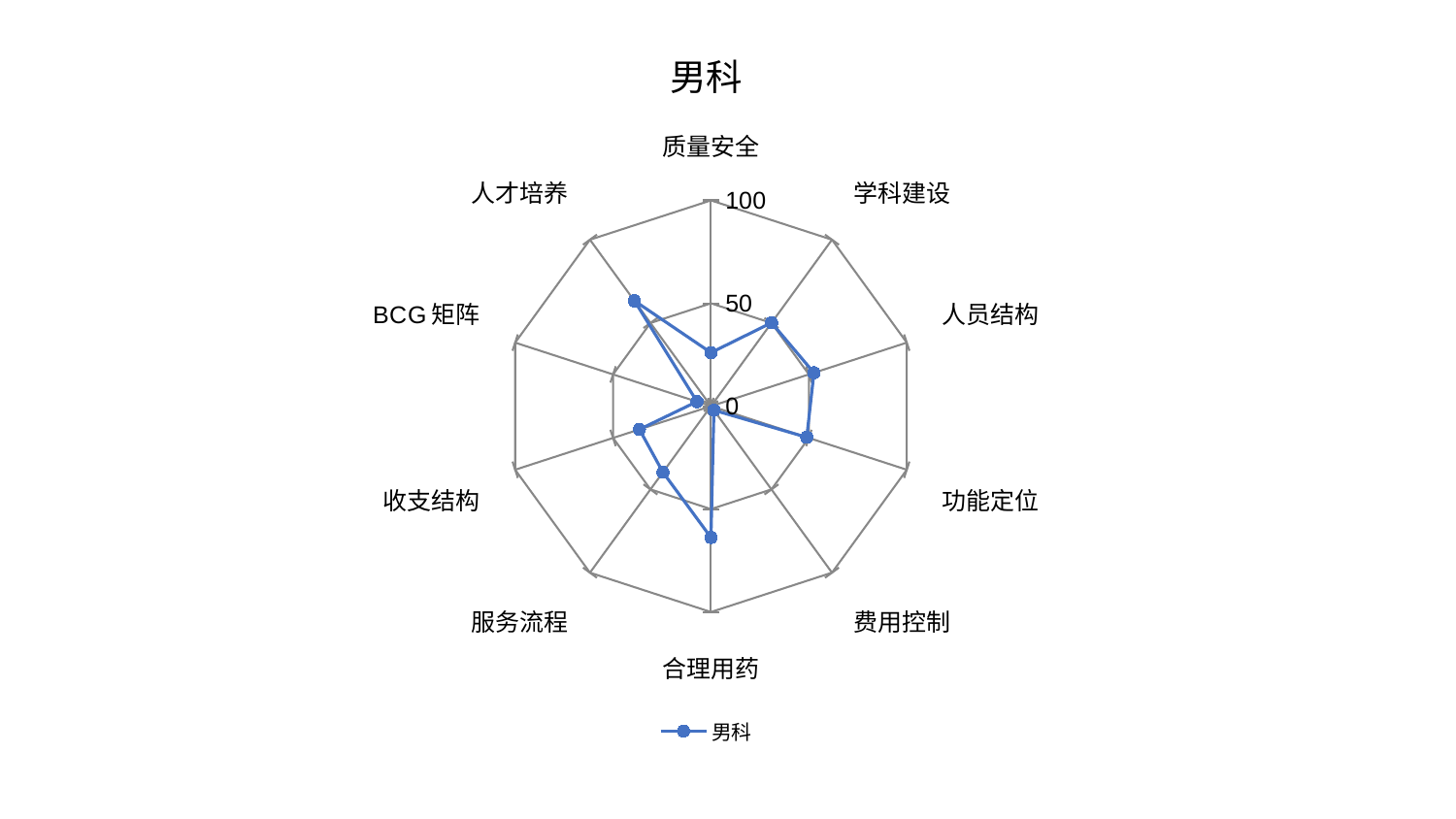

### Chart: 男科

| Category | 男科 |
|---|---|
| 质量安全 | 26.026887842432217 |
| 学科建设 | 50.10415488000826 |
| 人员结构 | 52.582175176594774 |
| 功能定位 | 48.922289256340505 |
| 费用控制 | 2.441453879503976 |
| 合理用药 | 63.81983635637631 |
| 服务流程 | 39.693662408207054 |
| 收支结构 | 36.55867427372771 |
| BCG矩阵 | 7.158705281645626 |
| 人才培养 | 63.32035648961937 |
120